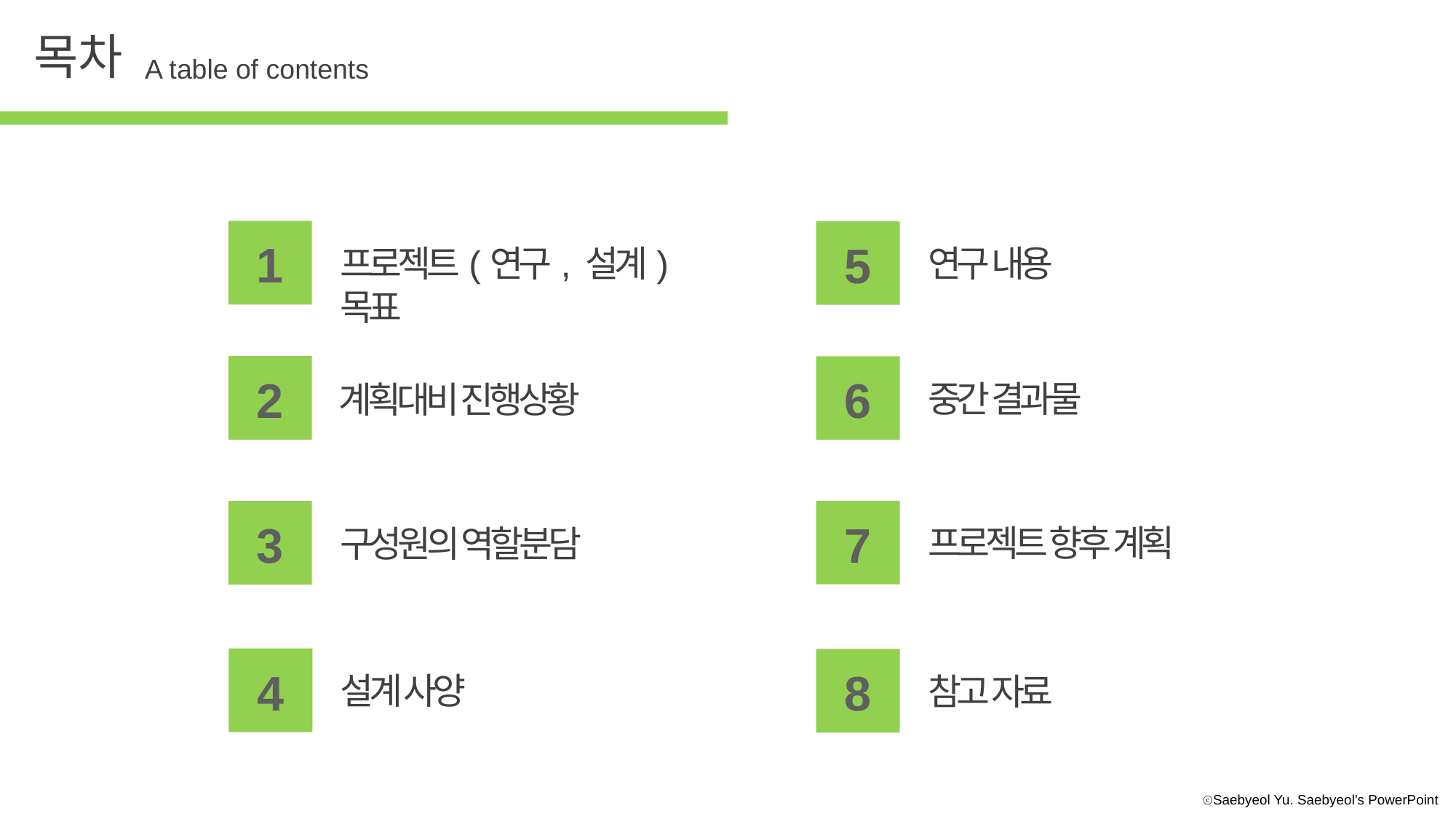

목차
A table of contents

1
프로젝트(연구, 설계) 목표

5
연구 내용

2
계획대비 진행상황

6
중간 결과물

7
프로젝트 향후 계획

3
구성원의 역할분담

4
설계 사양

8
참고 자료